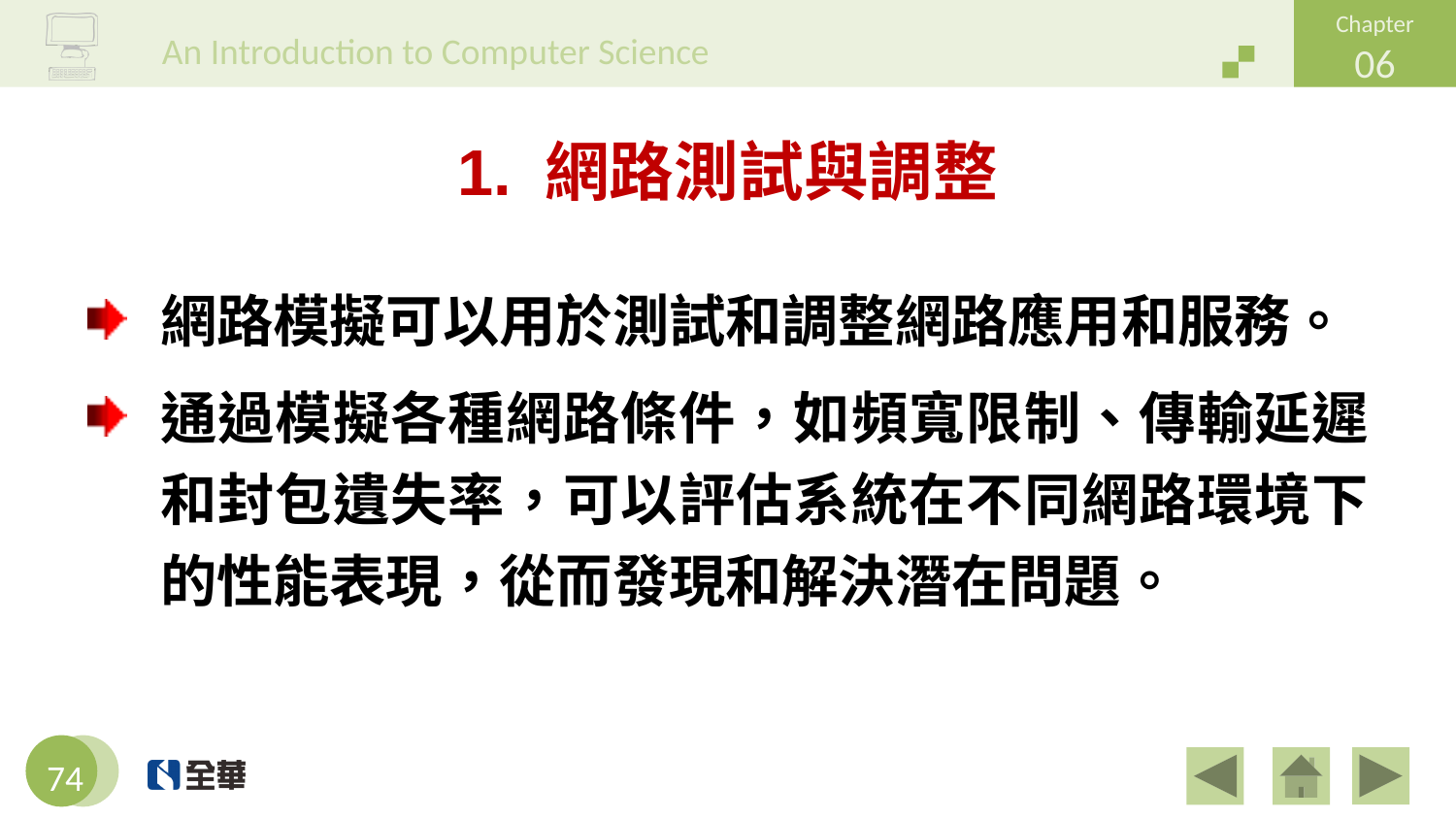

# 1. 網路測試與調整
網路模擬可以用於測試和調整網路應用和服務。
通過模擬各種網路條件，如頻寬限制、傳輸延遲和封包遺失率，可以評估系統在不同網路環境下的性能表現，從而發現和解決潛在問題。